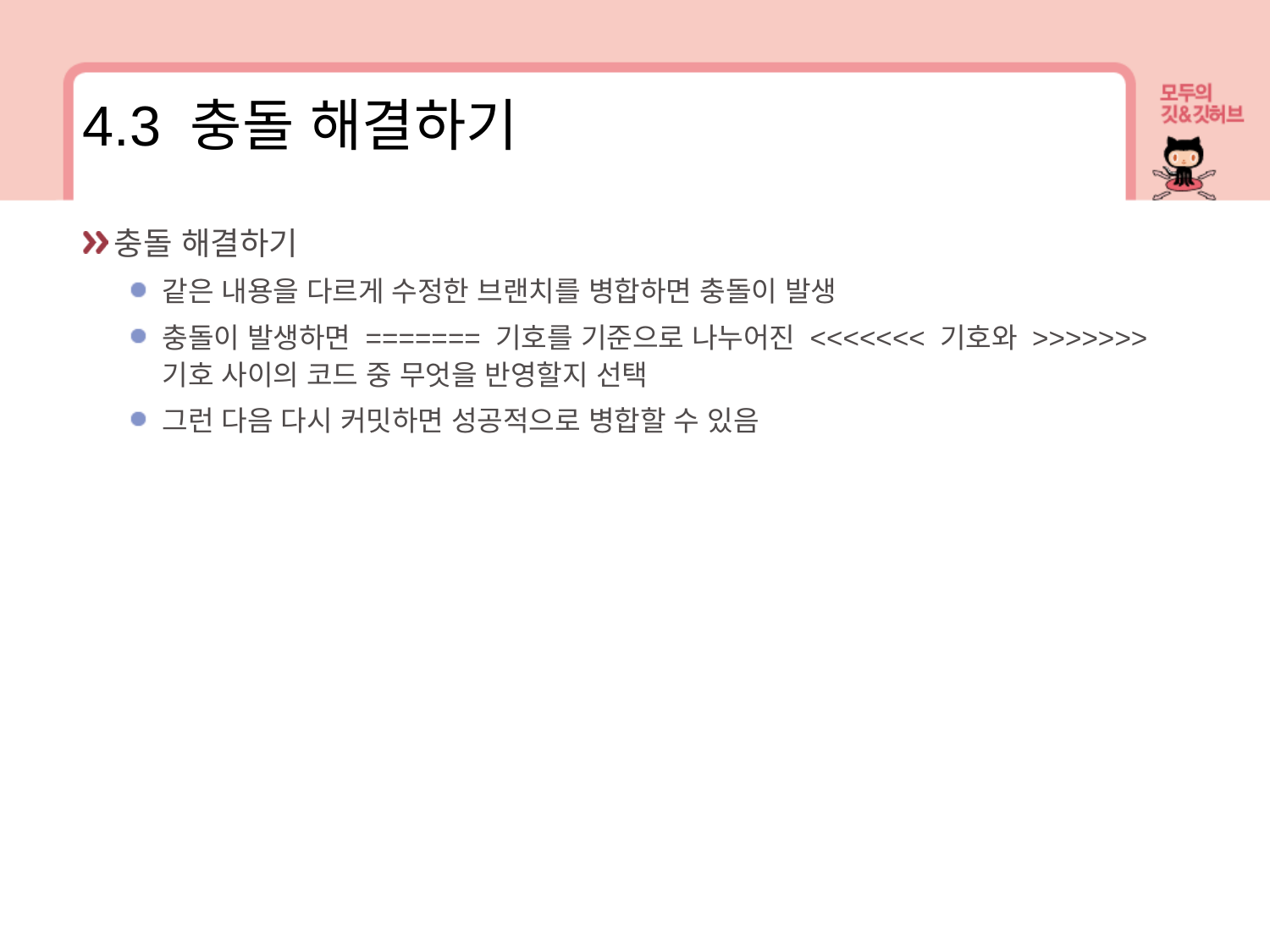

4.3 충돌 해결하기
충돌 해결하기
같은 내용을 다르게 수정한 브랜치를 병합하면 충돌이 발생
충돌이 발생하면 ======= 기호를 기준으로 나누어진 <<<<<<< 기호와 >>>>>>> 기호 사이의 코드 중 무엇을 반영할지 선택
그런 다음 다시 커밋하면 성공적으로 병합할 수 있음